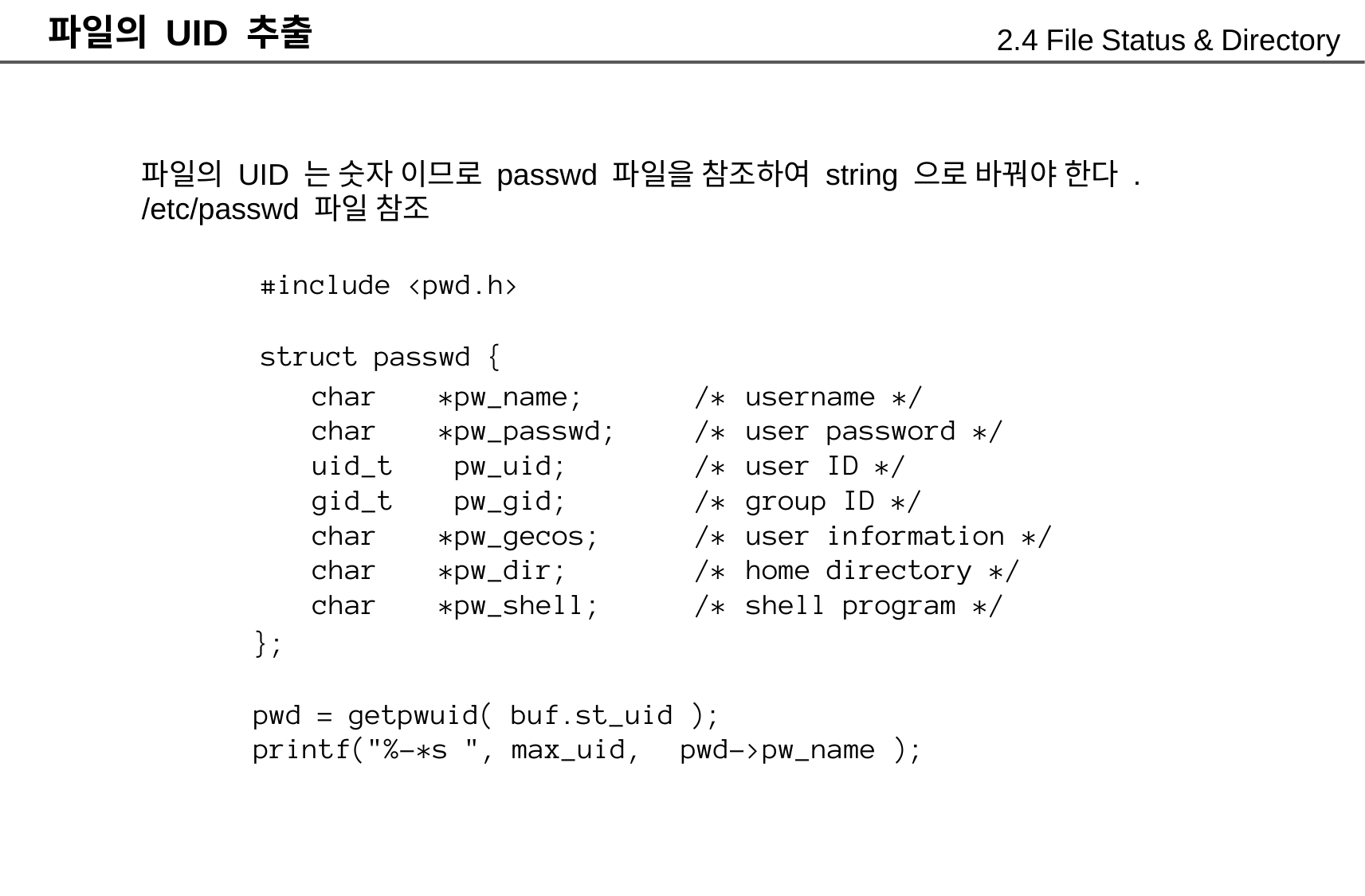

파일의 UID 추출
2.4 File Status & Directory

파일의 UID 는 숫자 이므로 passwd 파일을 참조하여 string 으로 바꿔야 한다 .
/etc/passwd 파일 참조

	#include  <pwd.h>

	struct  passwd  {

char        *pw_name;
char        *pw_passwd;
uid_t        pw_uid;
gid_t        pw_gid;
char        *pw_gecos;
char        *pw_dir;
char        *pw_shell;
/*
/*
/*
/*
/*
/*
/*
username  */
user  password  */
user  ID  */
group  ID  */
user  information  */
home  directory  */
shell  program  */
};

pwd  =  getpwuid(  buf.st_uid  );
printf("%-*s  ",  max_uid,     pwd->pw_name  );